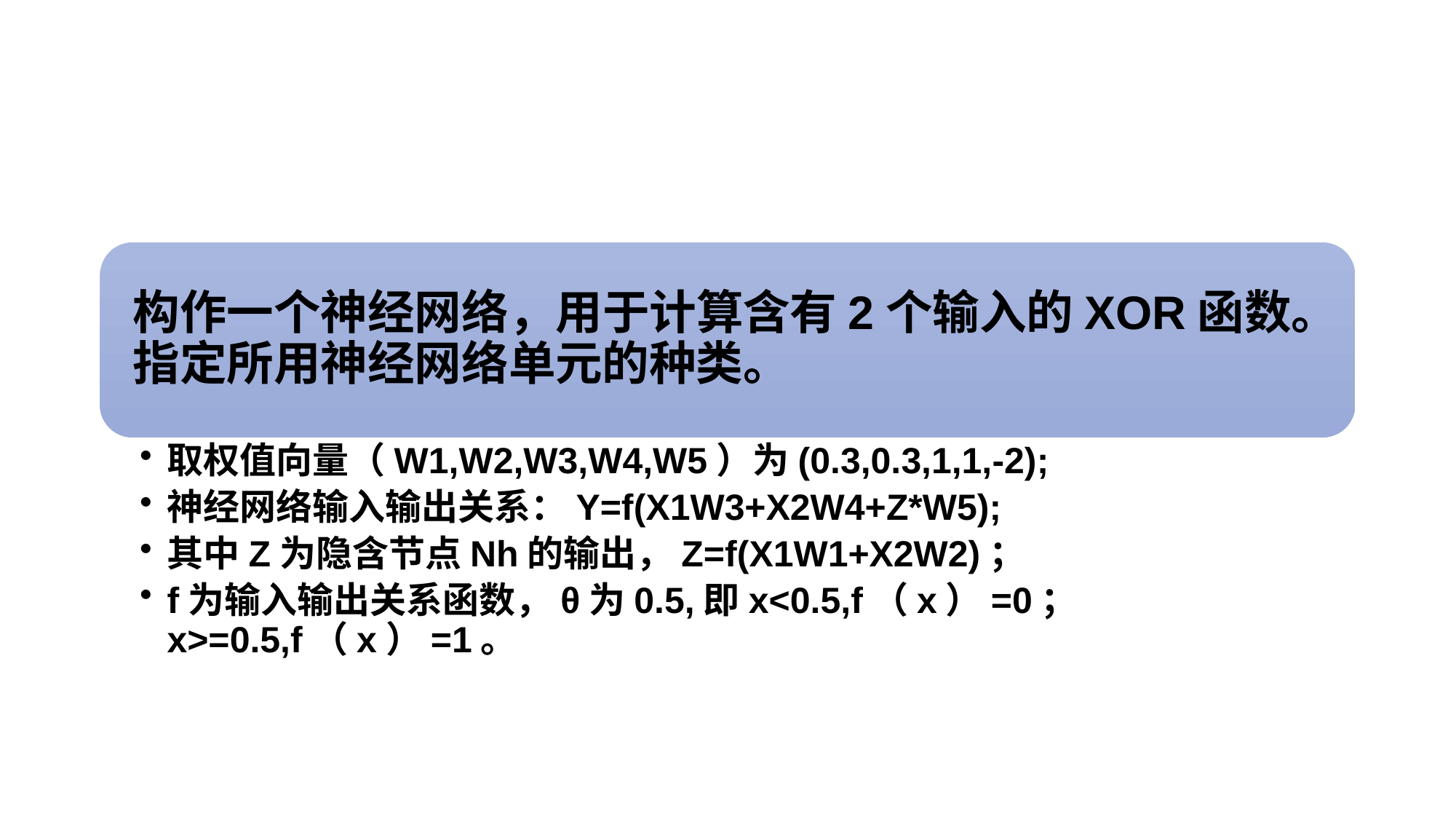

#
构作一个神经网络，用于计算含有2个输入的XOR函数。指定所用神经网络单元的种类。
取权值向量（W1,W2,W3,W4,W5）为(0.3,0.3,1,1,-2);
神经网络输入输出关系：Y=f(X1W3+X2W4+Z*W5);
其中Z为隐含节点Nh的输出，Z=f(X1W1+X2W2)；
f为输入输出关系函数，θ为0.5,即x<0.5,f（x）=0；x>=0.5,f（x）=1。